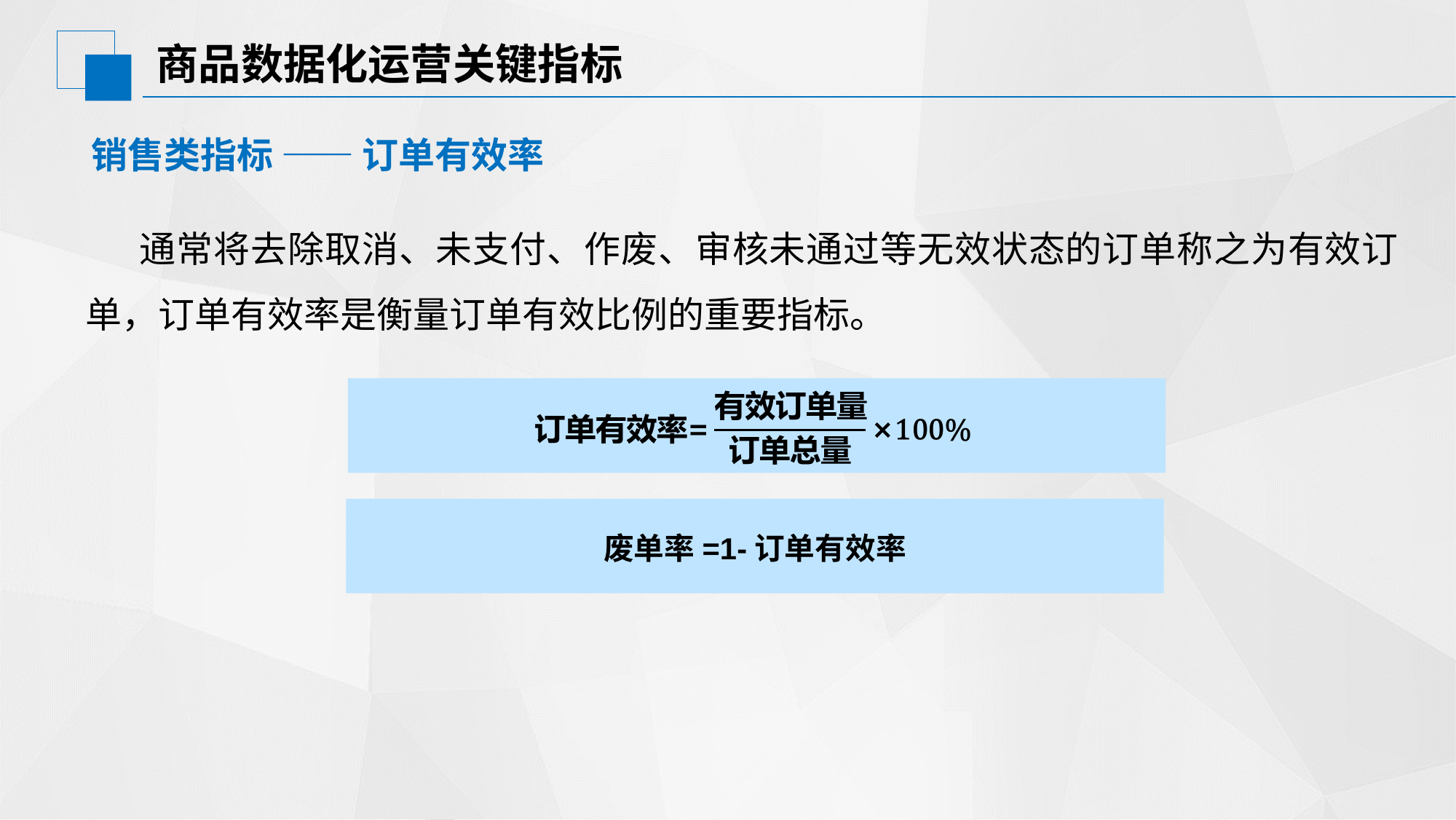

# 商品数据化运营关键指标
销售类指标 —— 订单有效率
通常将去除取消、未支付、作废、审核未通过等无效状态的订单称之为有效订单，订单有效率是衡量订单有效比例的重要指标。

废单率=1-订单有效率